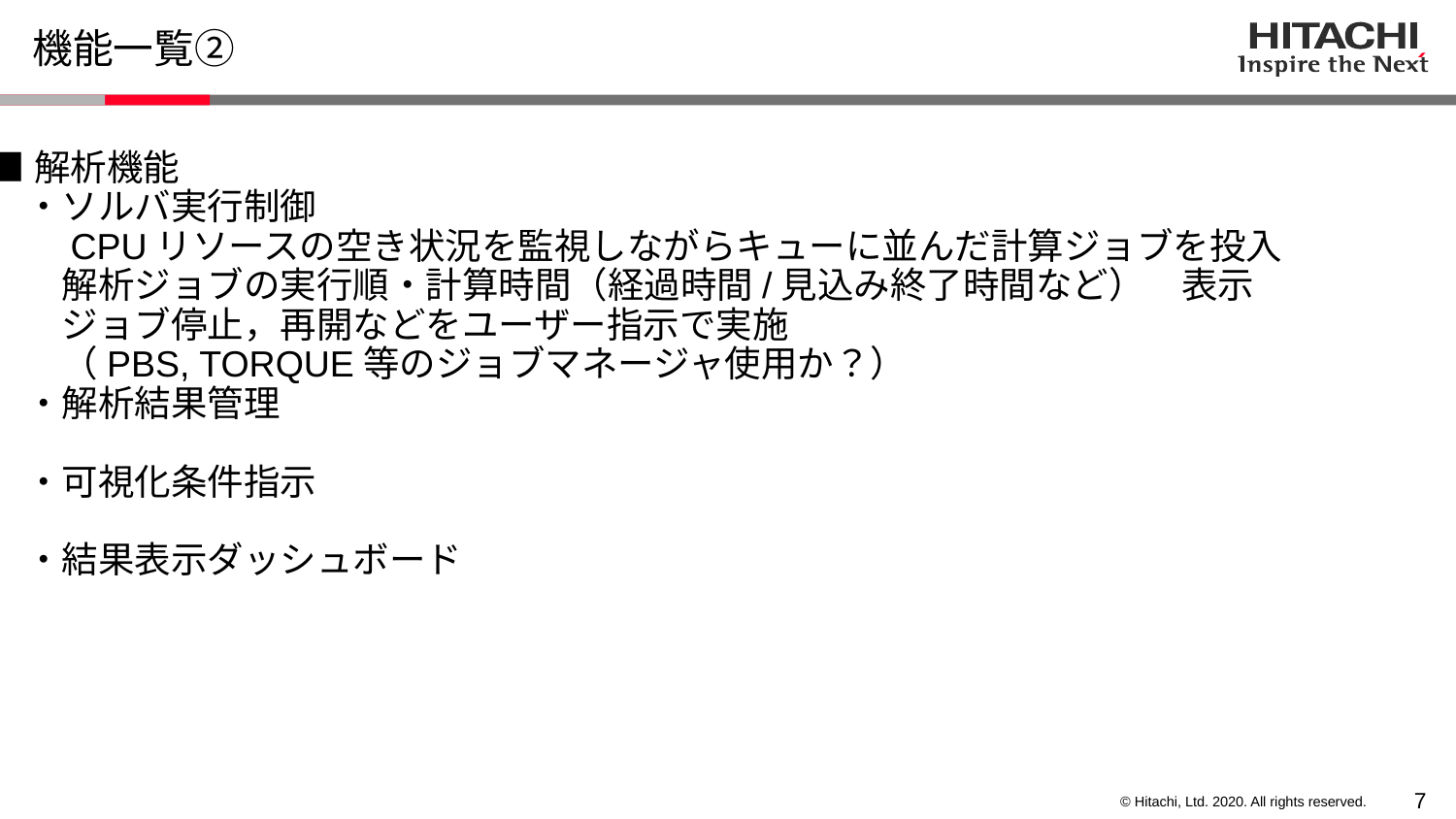

# 機能一覧②
■解析機能
　・ソルバ実行制御
　　CPUリソースの空き状況を監視しながらキューに並んだ計算ジョブを投入
　　解析ジョブの実行順・計算時間（経過時間/見込み終了時間など）　表示
　　ジョブ停止，再開などをユーザー指示で実施
　　（PBS, TORQUE等のジョブマネージャ使用か？）
　・解析結果管理

　・可視化条件指示

　・結果表示ダッシュボード